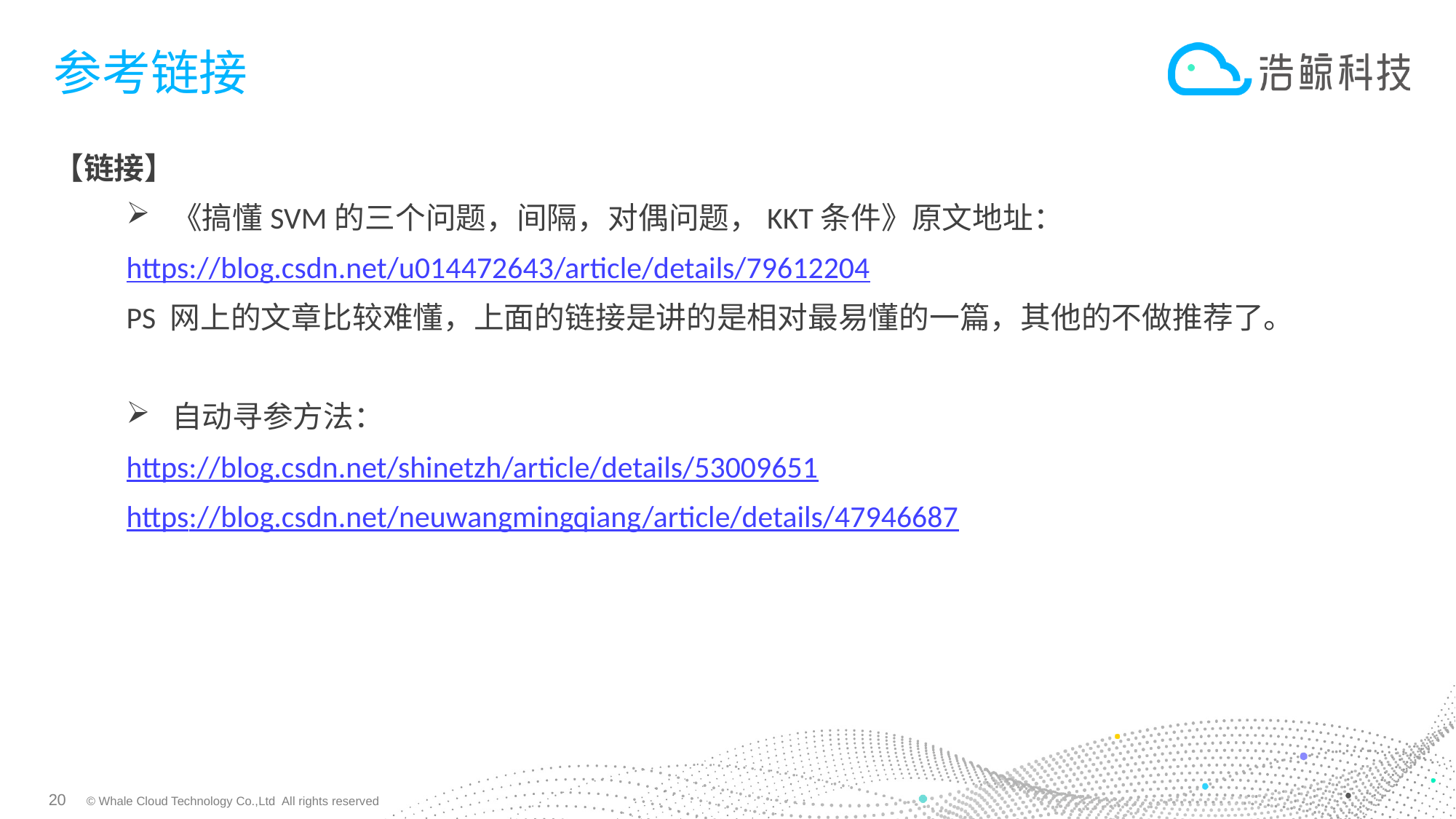

# 参考链接
【链接】
《搞懂SVM的三个问题，间隔，对偶问题，KKT条件》原文地址：
https://blog.csdn.net/u014472643/article/details/79612204
PS 网上的文章比较难懂，上面的链接是讲的是相对最易懂的一篇，其他的不做推荐了。

自动寻参方法：
https://blog.csdn.net/shinetzh/article/details/53009651
https://blog.csdn.net/neuwangmingqiang/article/details/47946687